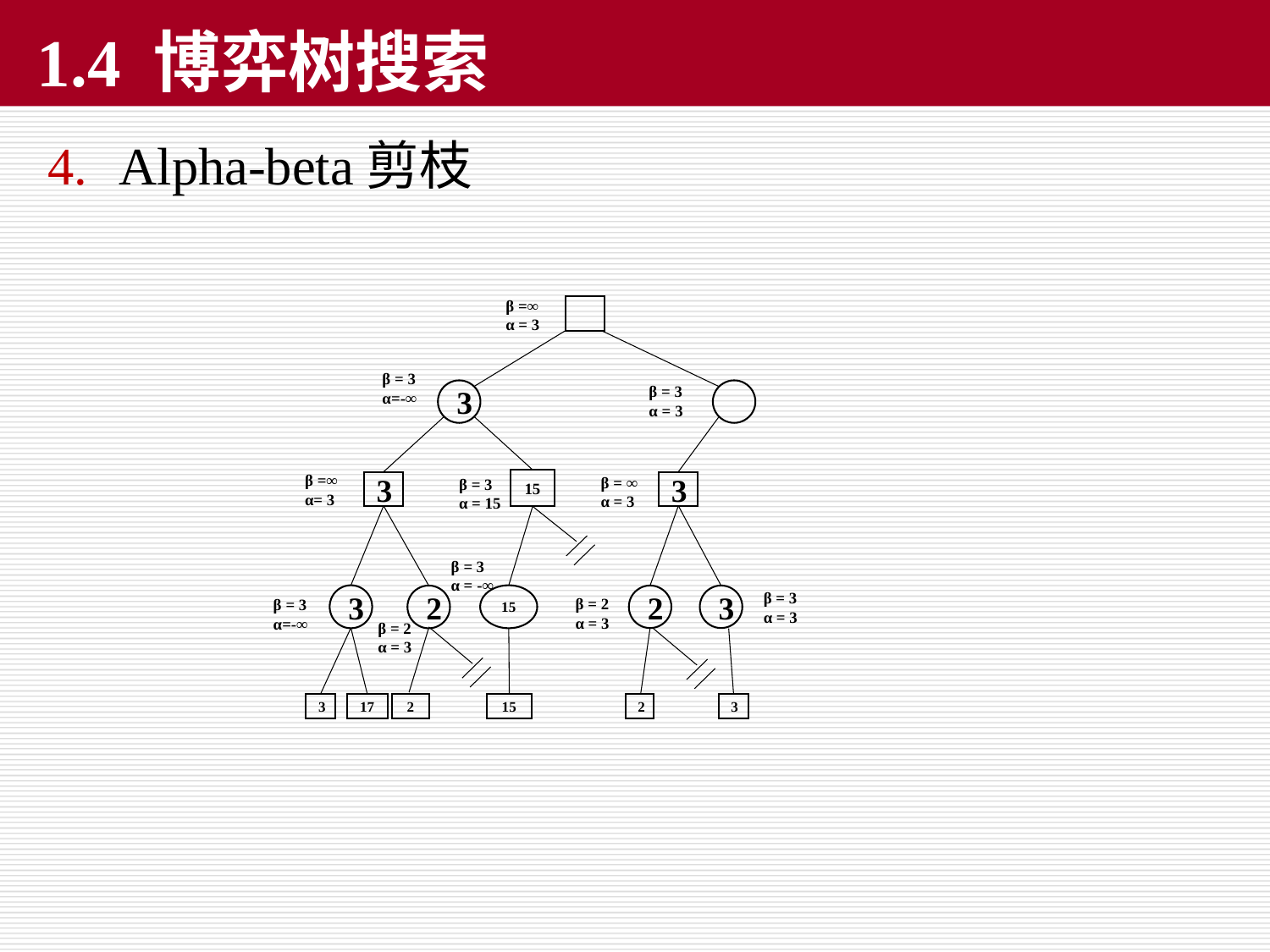

# 1.4 博弈树搜索
Alpha-beta剪枝
β =∞
α = 3

β = 3
α=-∞
β = 3
α = 3
3

β =∞
α= 3
β = ∞
α = 3
β = 3
α = 15
15
3
3
β = 3
α = -∞
β = 3
α = 3
3
15
2
2
3
β = 2
α = 3
β = 3
α=-∞
β = 2
α = 3
3
17
2
15
2
3